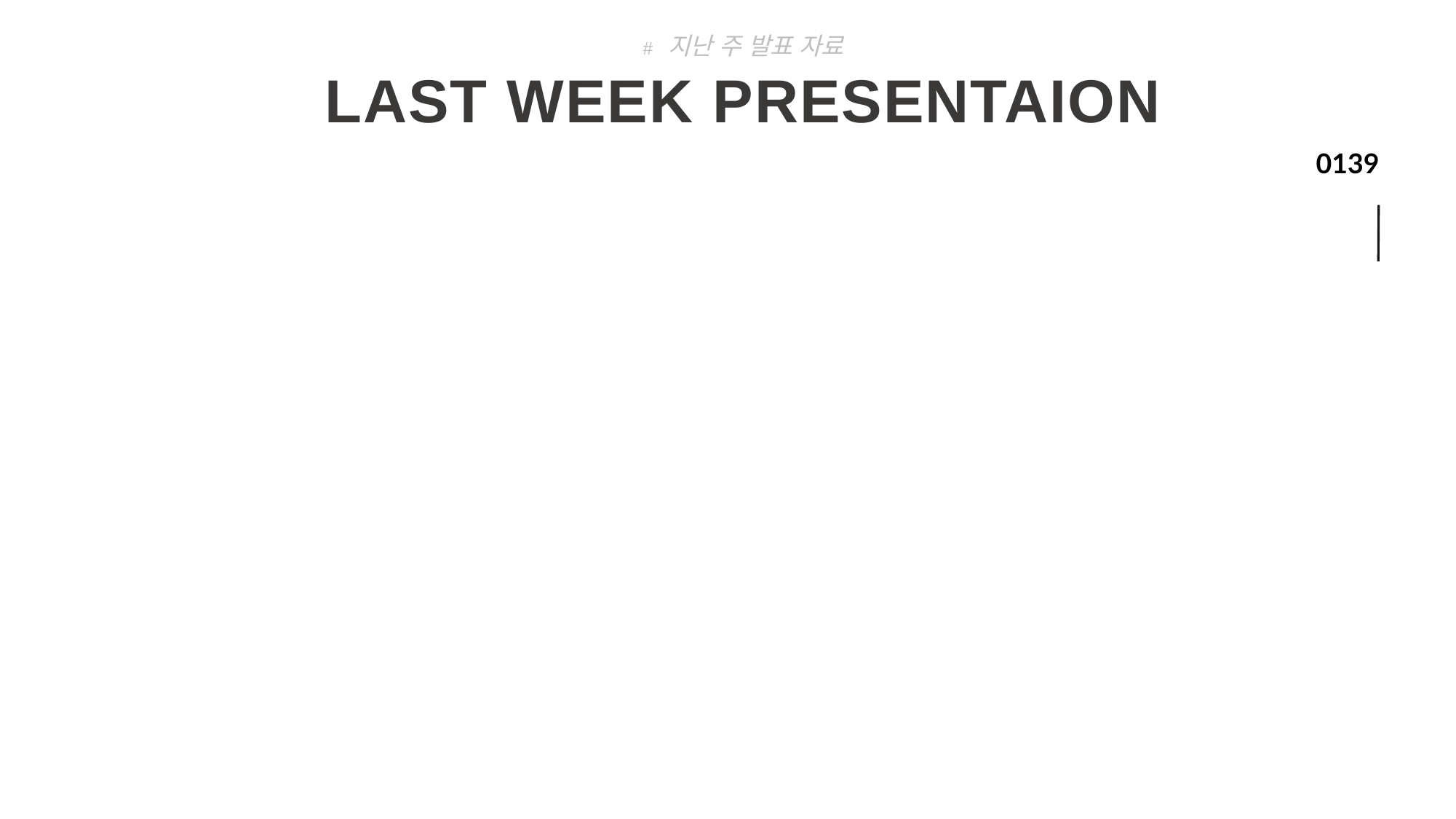

# 지난 주 발표 자료
LAST WEEK PRESENTAION